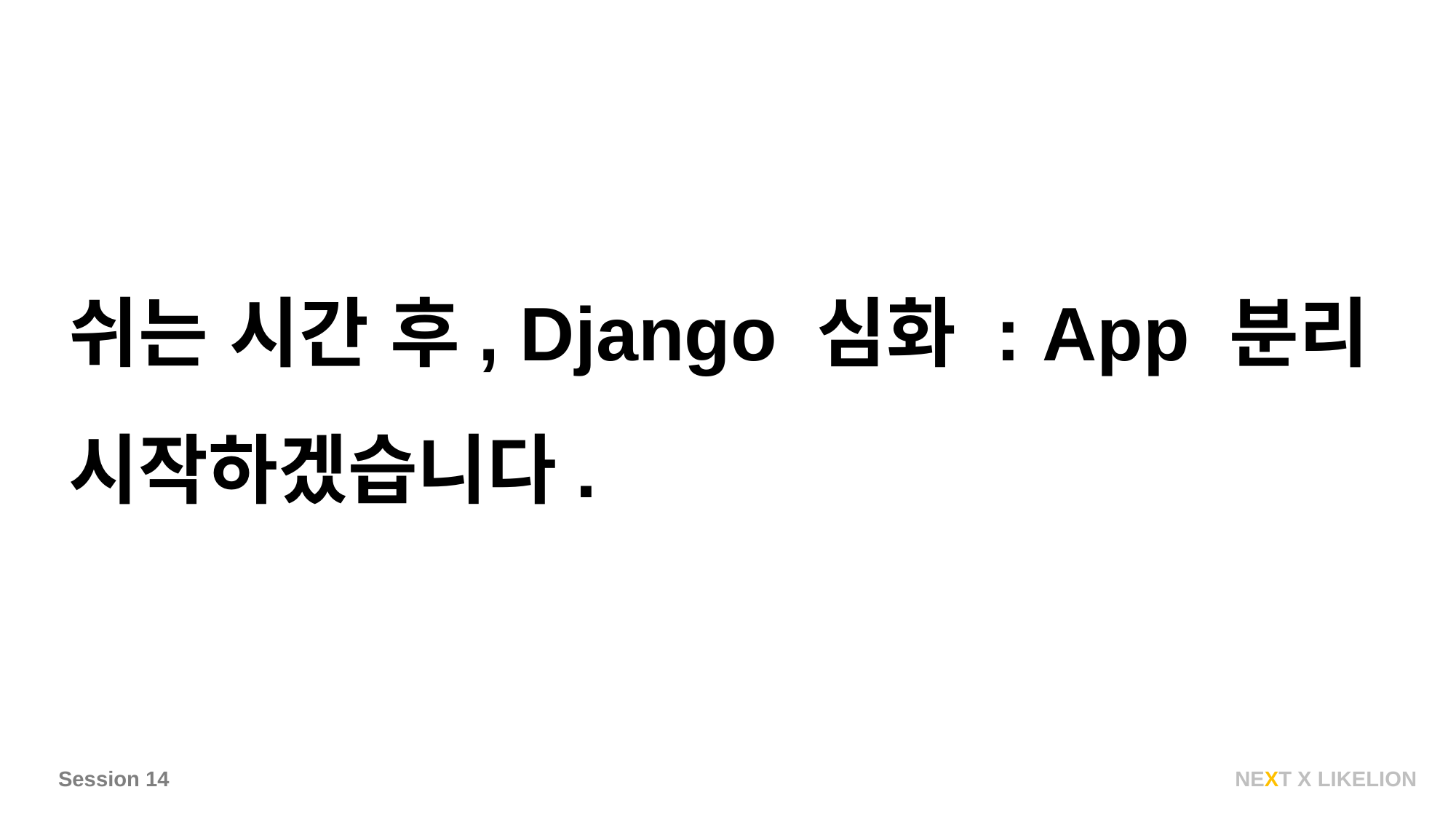

쉬는 시간 후, Django 심화 : App 분리
시작하겠습니다.
Session 14
NEXT X LIKELION